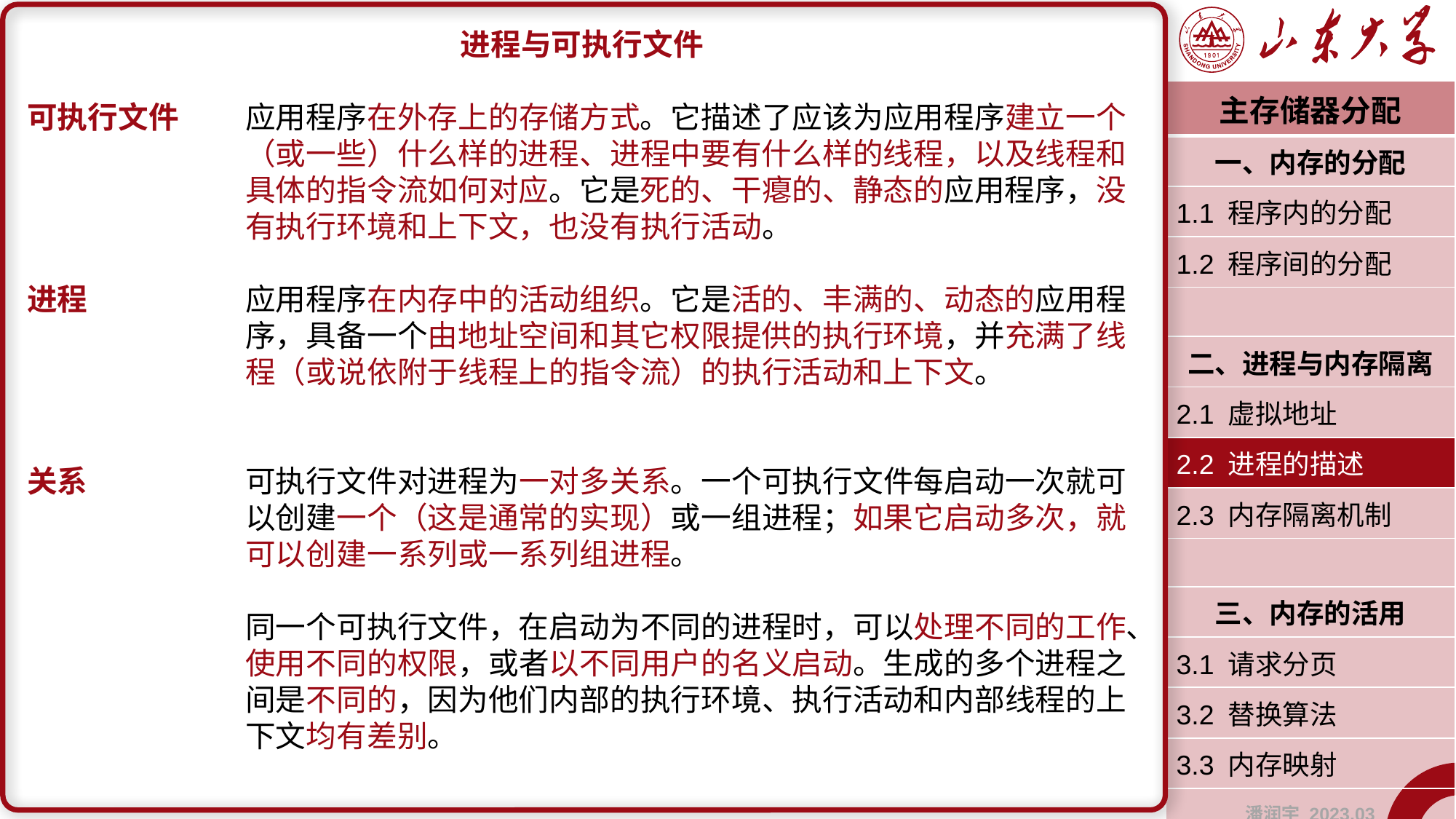

进程与可执行文件

可执行文件	应用程序在外存上的存储方式。它描述了应该为应用程序建立一个		（或一些）什么样的进程、进程中要有什么样的线程，以及线程和		具体的指令流如何对应。它是死的、干瘪的、静态的应用程序，没		有执行环境和上下文，也没有执行活动。

进程		应用程序在内存中的活动组织。它是活的、丰满的、动态的应用程		序，具备一个由地址空间和其它权限提供的执行环境，并充满了线		程（或说依附于线程上的指令流）的执行活动和上下文。

关系		可执行文件对进程为一对多关系。一个可执行文件每启动一次就可		以创建一个（这是通常的实现）或一组进程；如果它启动多次，就		可以创建一系列或一系列组进程。

		同一个可执行文件，在启动为不同的进程时，可以处理不同的工作、		使用不同的权限，或者以不同用户的名义启动。生成的多个进程之		间是不同的，因为他们内部的执行环境、执行活动和内部线程的上		下文均有差别。
| 主存储器分配 |
| --- |
| 一、内存的分配 |
| 1.1 程序内的分配 |
| 1.2 程序间的分配 |
|  |
| 二、进程与内存隔离 |
| 2.1 虚拟地址 |
| 2.2 进程的描述 |
| 2.3 内存隔离机制 |
|  |
| 三、内存的活用 |
| 3.1 请求分页 |
| 3.2 替换算法 |
| 3.3 内存映射 |
| 潘润宇 2023.03 |